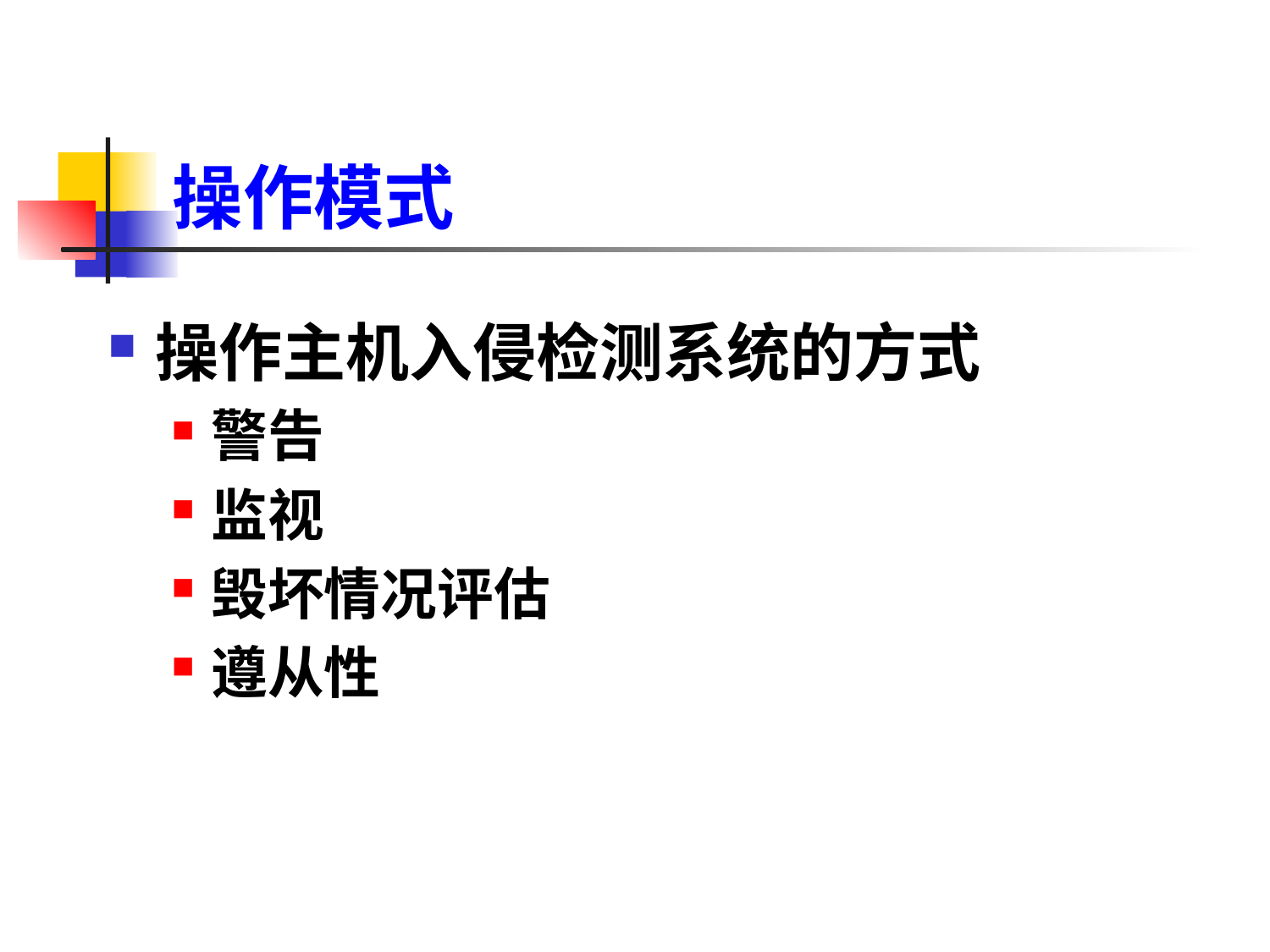

# 操作模式
操作主机入侵检测系统的方式
警告
监视
毁坏情况评估
遵从性